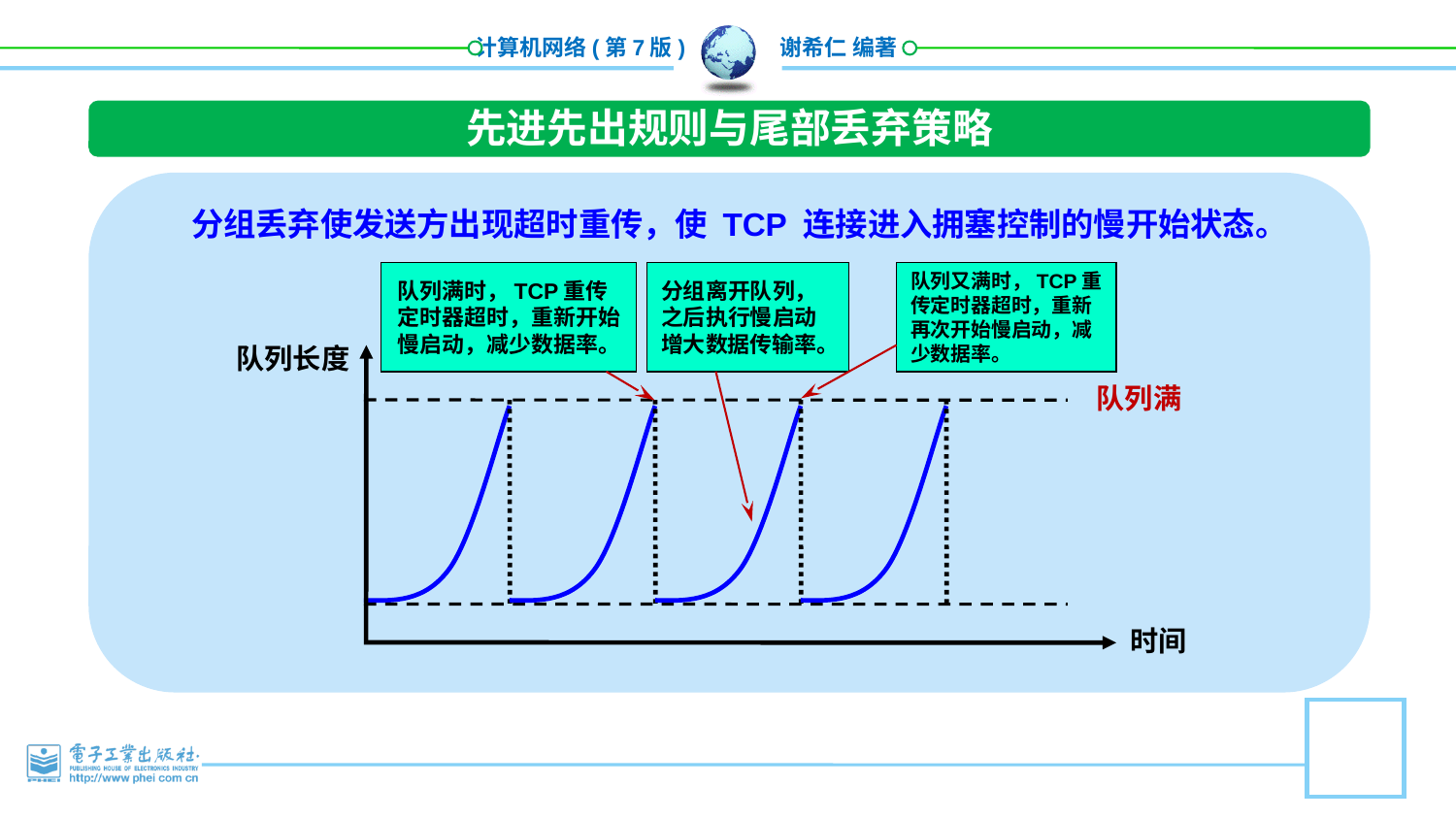

先进先出规则与尾部丢弃策略

分组丢弃使发送方出现超时重传，使 TCP 连接进入拥塞控制的慢开始状态。
队列满时，TCP重传定时器超时，重新开始慢启动，减少数据率。
分组离开队列，之后执行慢启动增大数据传输率。
队列又满时，TCP重传定时器超时，重新再次开始慢启动，减少数据率。
队列长度

队列满

时间